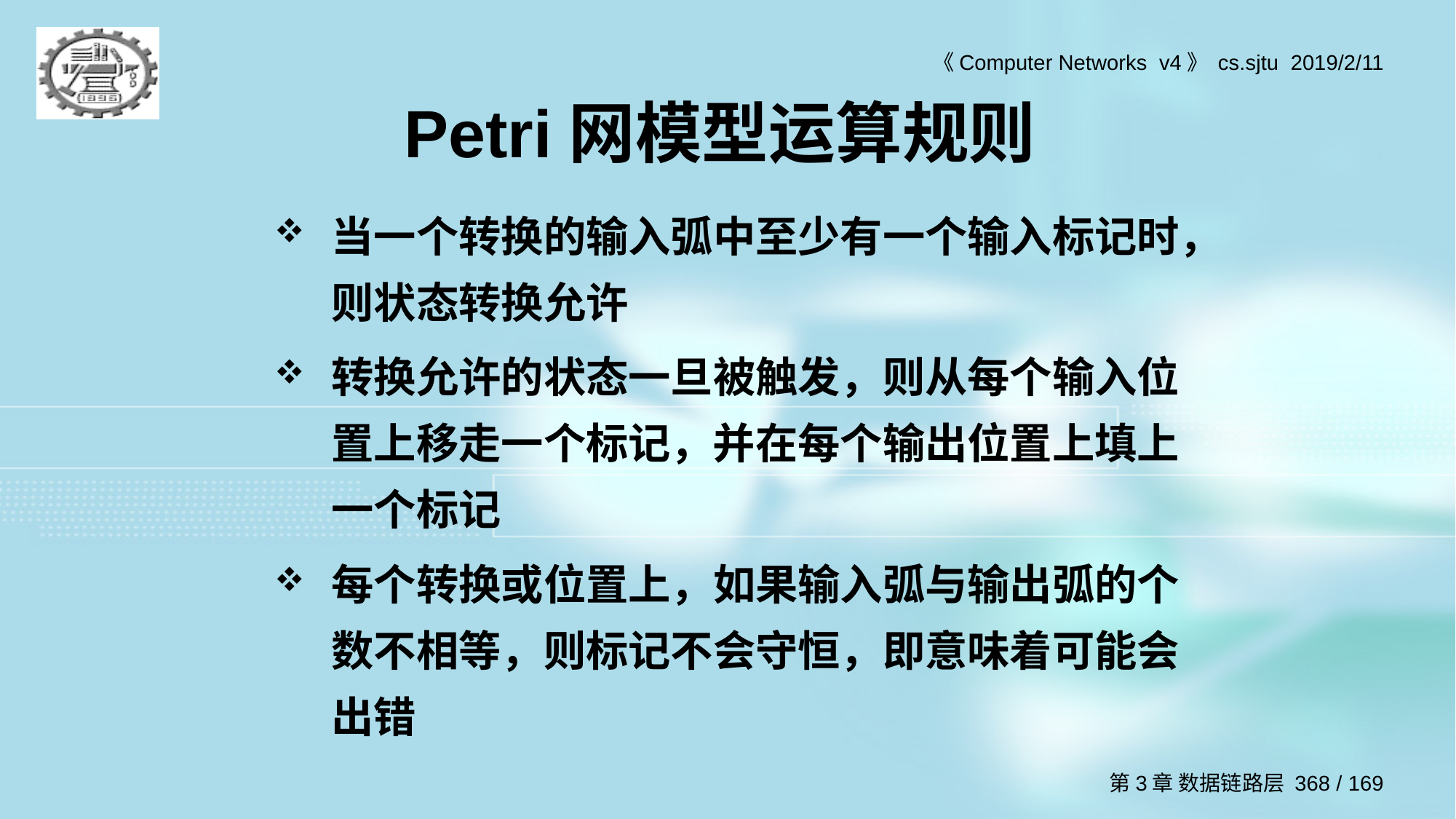

# Petri网模型运算规则
当一个转换的输入弧中至少有一个输入标记时，则状态转换允许
转换允许的状态一旦被触发，则从每个输入位置上移走一个标记，并在每个输出位置上填上一个标记
每个转换或位置上，如果输入弧与输出弧的个数不相等，则标记不会守恒，即意味着可能会出错